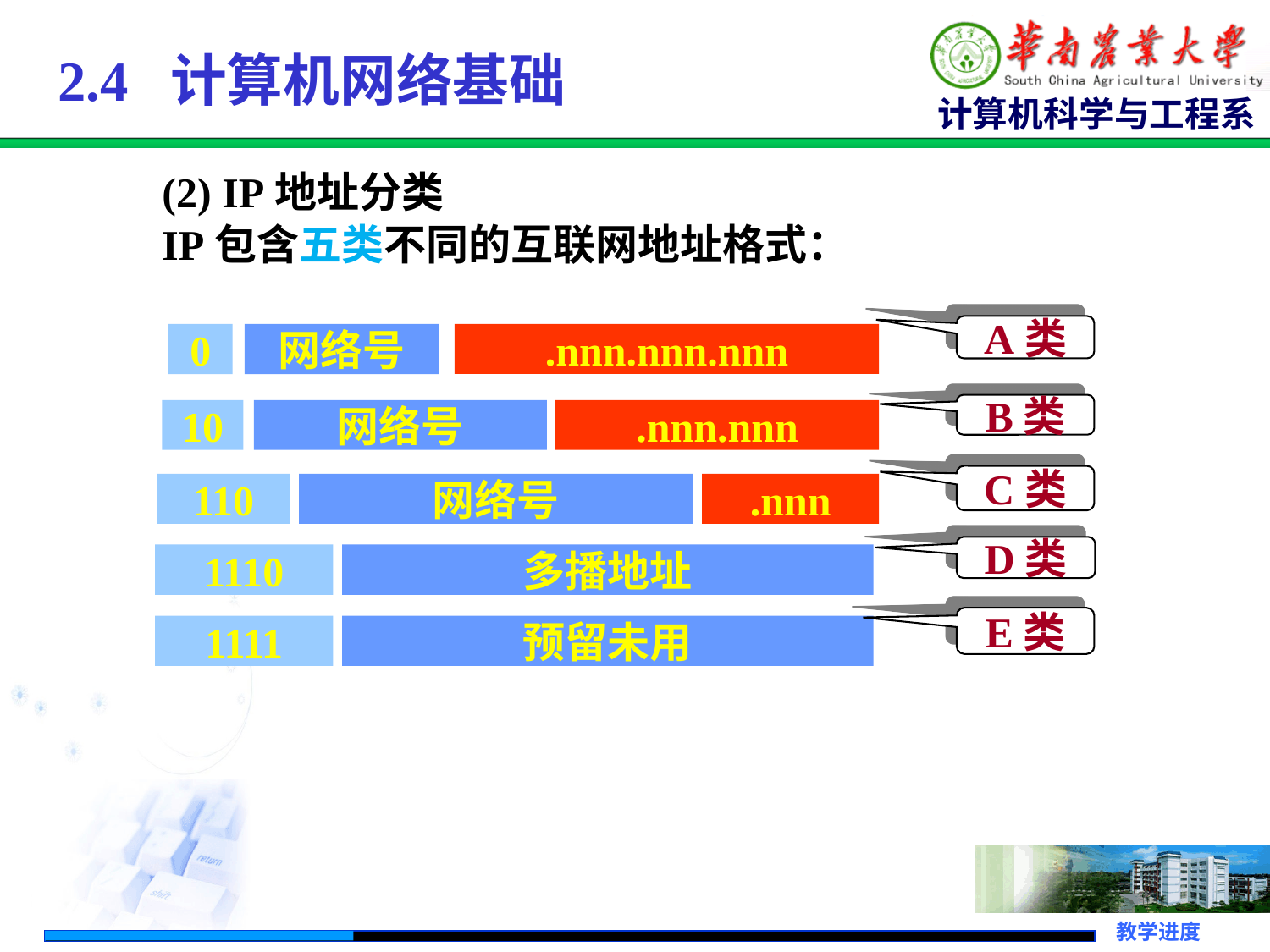

# 2.4  计算机网络基础
        (2) IP地址分类
        IP包含五类不同的互联网地址格式：
A类
0
网络号
.nnn.nnn.nnn
B类
10
网络号
.nnn.nnn
C类
110
网络号
.nnn
D类
1110
多播地址
E类
1111
预留未用